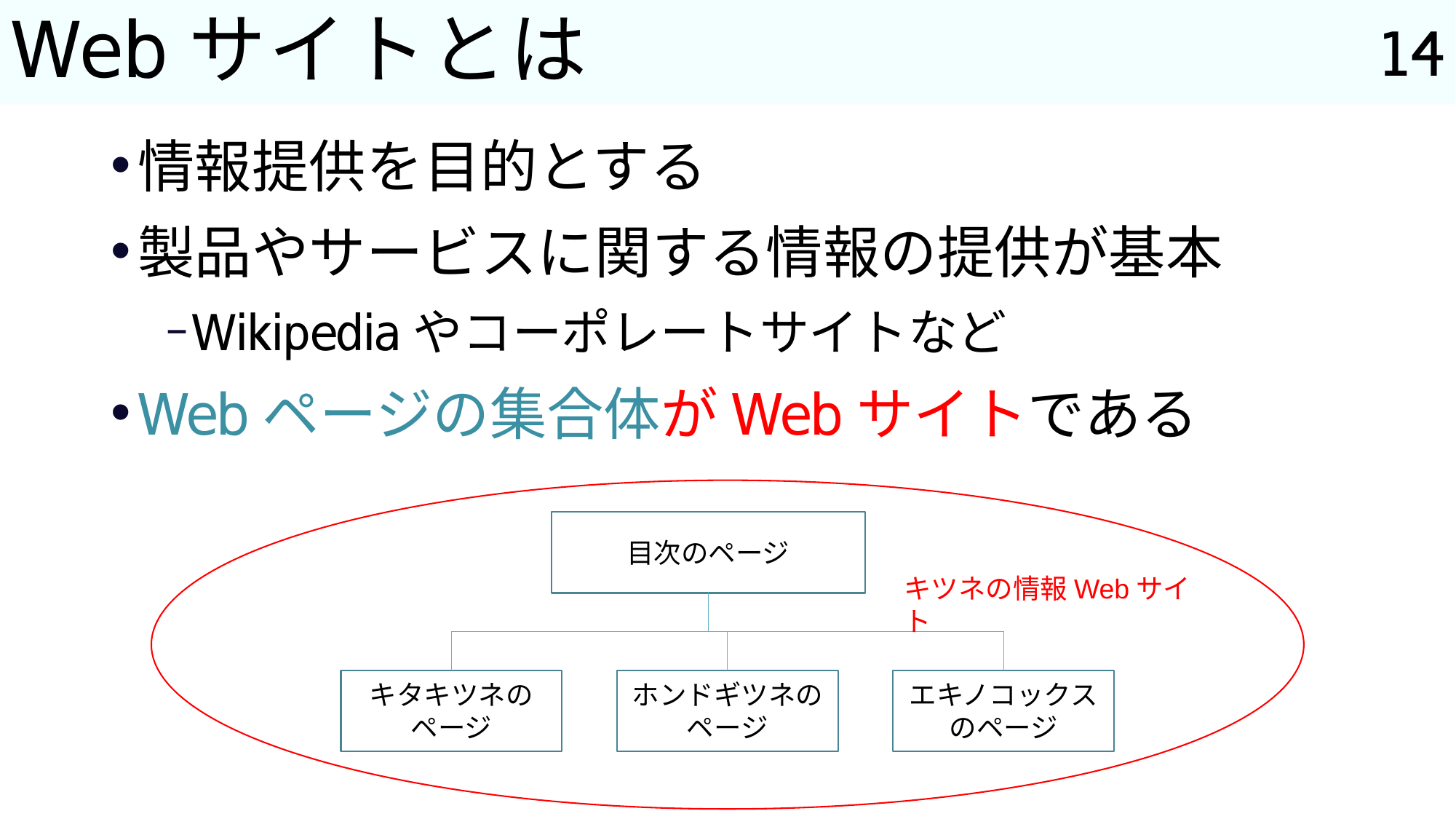

14
# Webサイトとは
情報提供を目的とする
製品やサービスに関する情報の提供が基本
Wikipediaやコーポレートサイトなど
Webページの集合体がWebサイトである

キツネの情報Webサイト
目次のページ
キタキツネのページ
ホンドギツネのページ
エキノコックスのページ